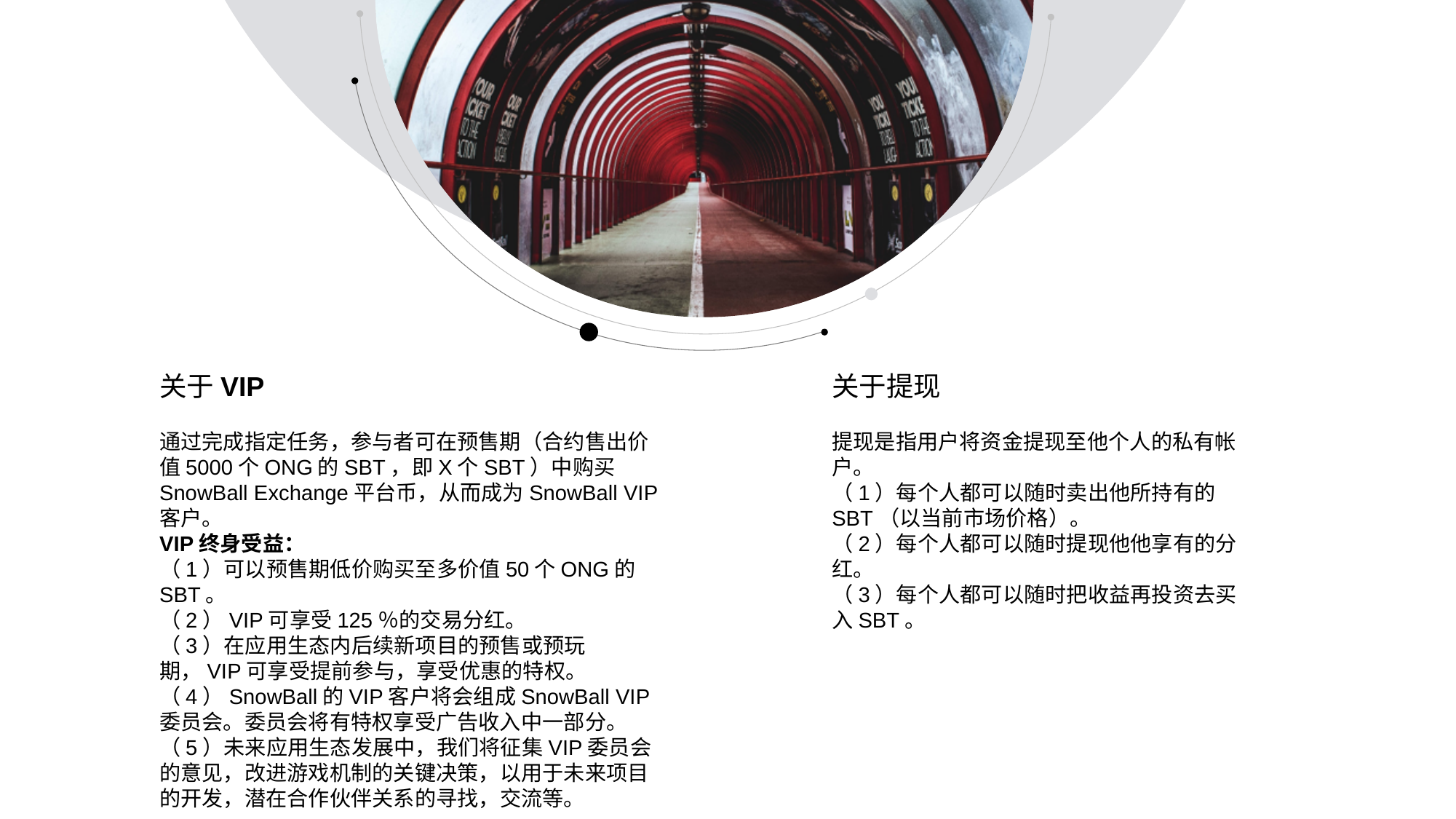

关于VIP
关于提现
通过完成指定任务，参与者可在预售期（合约售出价值5000个ONG的SBT，即X个SBT）中购买SnowBall Exchange平台币，从而成为SnowBall VIP客户。
VIP终身受益：
（1）可以预售期低价购买至多价值50个ONG的SBT。
（2）VIP可享受125％的交易分红。
（3）在应用生态内后续新项目的预售或预玩期，VIP可享受提前参与，享受优惠的特权。
（4）SnowBall的VIP客户将会组成SnowBall VIP委员会。委员会将有特权享受广告收入中一部分。
（5）未来应用生态发展中，我们将征集VIP委员会的意见，改进游戏机制的关键决策，以用于未来项目的开发，潜在合作伙伴关系的寻找，交流等。
提现是指用户将资金提现至他个人的私有帐户。
（1）每个人都可以随时卖出他所持有的SBT（以当前市场价格）。
（2）每个人都可以随时提现他他享有的分红。
（3）每个人都可以随时把收益再投资去买入SBT。